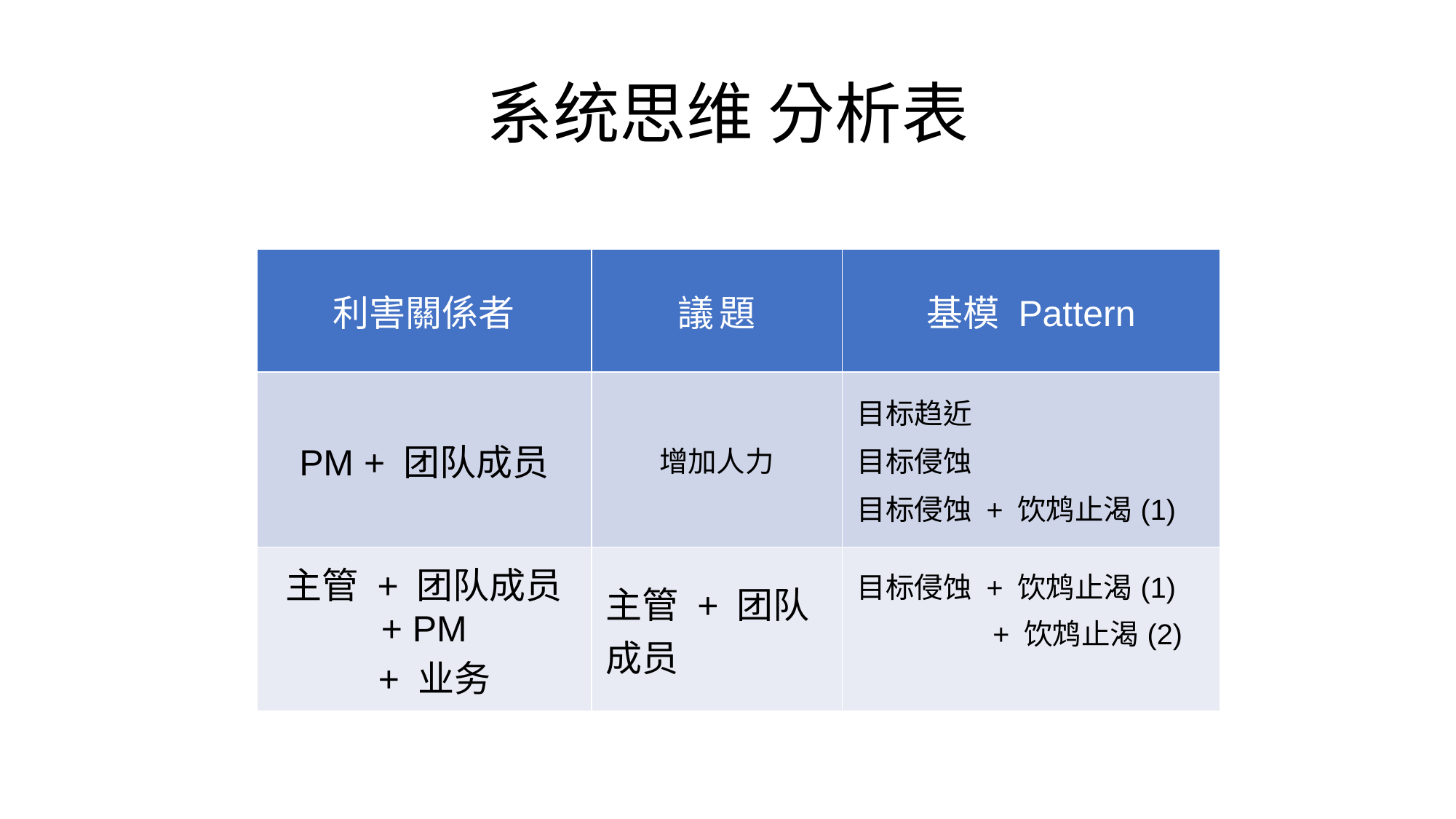

# 系统思维 分析表
| 利害關係者 | 議題 | 基模 Pattern |
| --- | --- | --- |
| PM + 团队成员 | 增加人力 | 目标趋近 目标侵蚀 目标侵蚀 + 饮鸩止渴(1) |
| 主管 + 团队成员 + PM + 业务 | 主管 + 团队成员 | 目标侵蚀 + 饮鸩止渴(1) + 饮鸩止渴(2) |